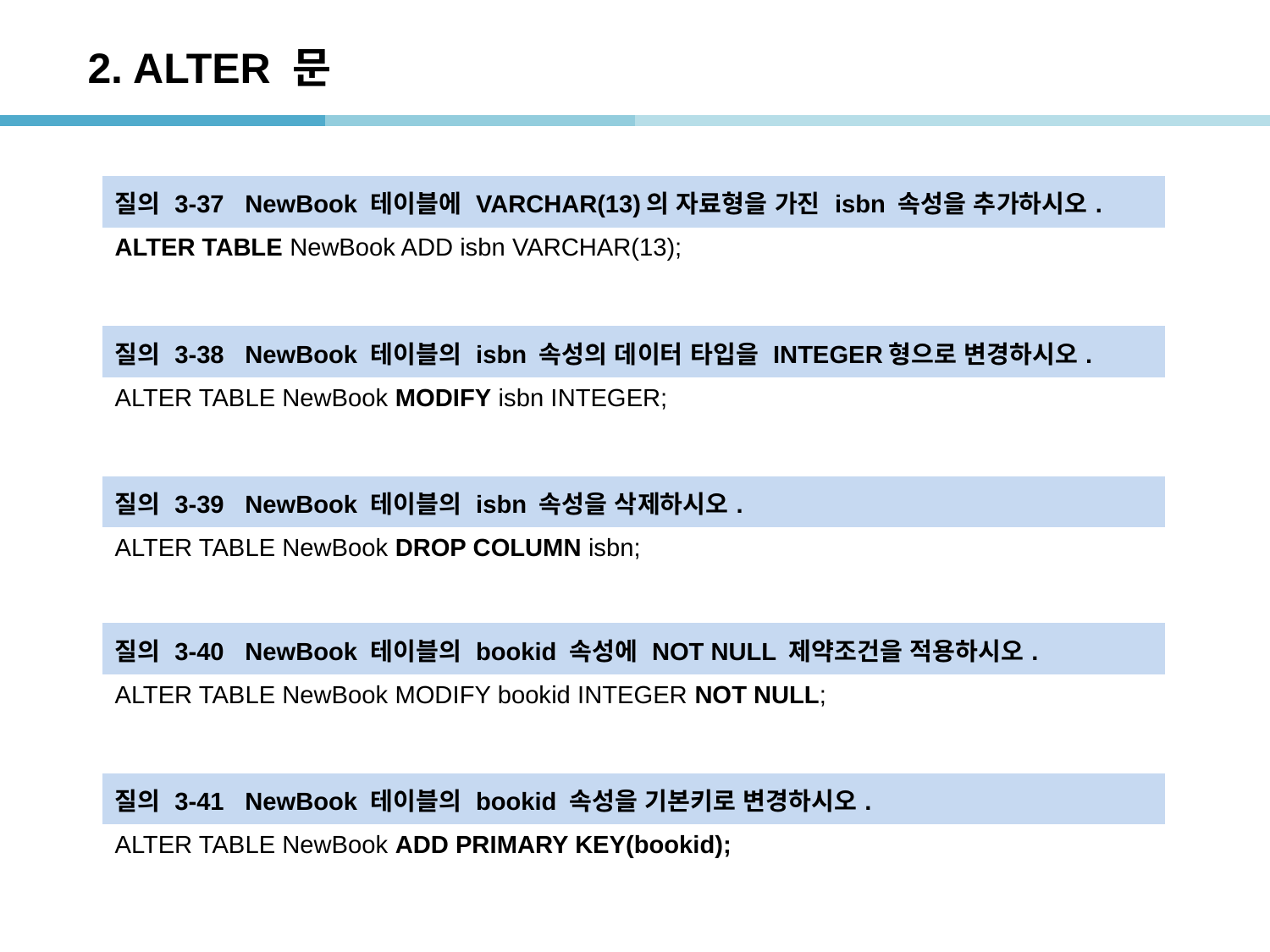

# 2. ALTER 문
| 질의 3-37 NewBook 테이블에 VARCHAR(13)의 자료형을 가진 isbn 속성을 추가하시오. |
| --- |
| ALTER TABLE NewBook ADD isbn VARCHAR(13); |
| 질의 3-38 NewBook 테이블의 isbn 속성의 데이터 타입을 INTEGER형으로 변경하시오. |
| --- |
| ALTER TABLE NewBook MODIFY isbn INTEGER; |
| 질의 3-39 NewBook 테이블의 isbn 속성을 삭제하시오. |
| --- |
| ALTER TABLE NewBook DROP COLUMN isbn; |
| 질의 3-40 NewBook 테이블의 bookid 속성에 NOT NULL 제약조건을 적용하시오. |
| --- |
| ALTER TABLE NewBook MODIFY bookid INTEGER NOT NULL; |
| 질의 3-41 NewBook 테이블의 bookid 속성을 기본키로 변경하시오. |
| --- |
| ALTER TABLE NewBook ADD PRIMARY KEY(bookid); |